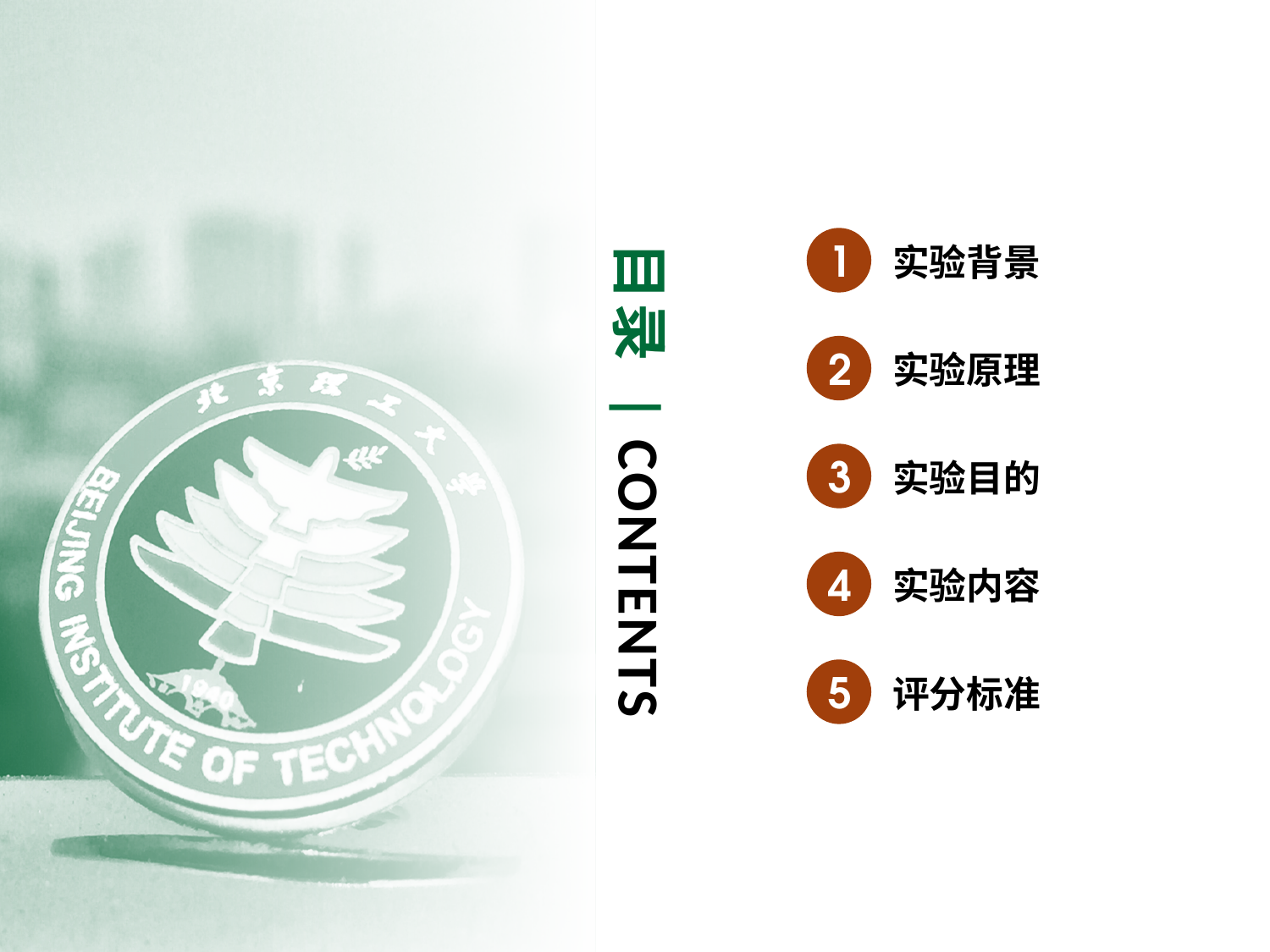

1
实验背景
2
实验原理
3
实验目的
4
实验内容
5
评分标准
目录 | CONTENTS